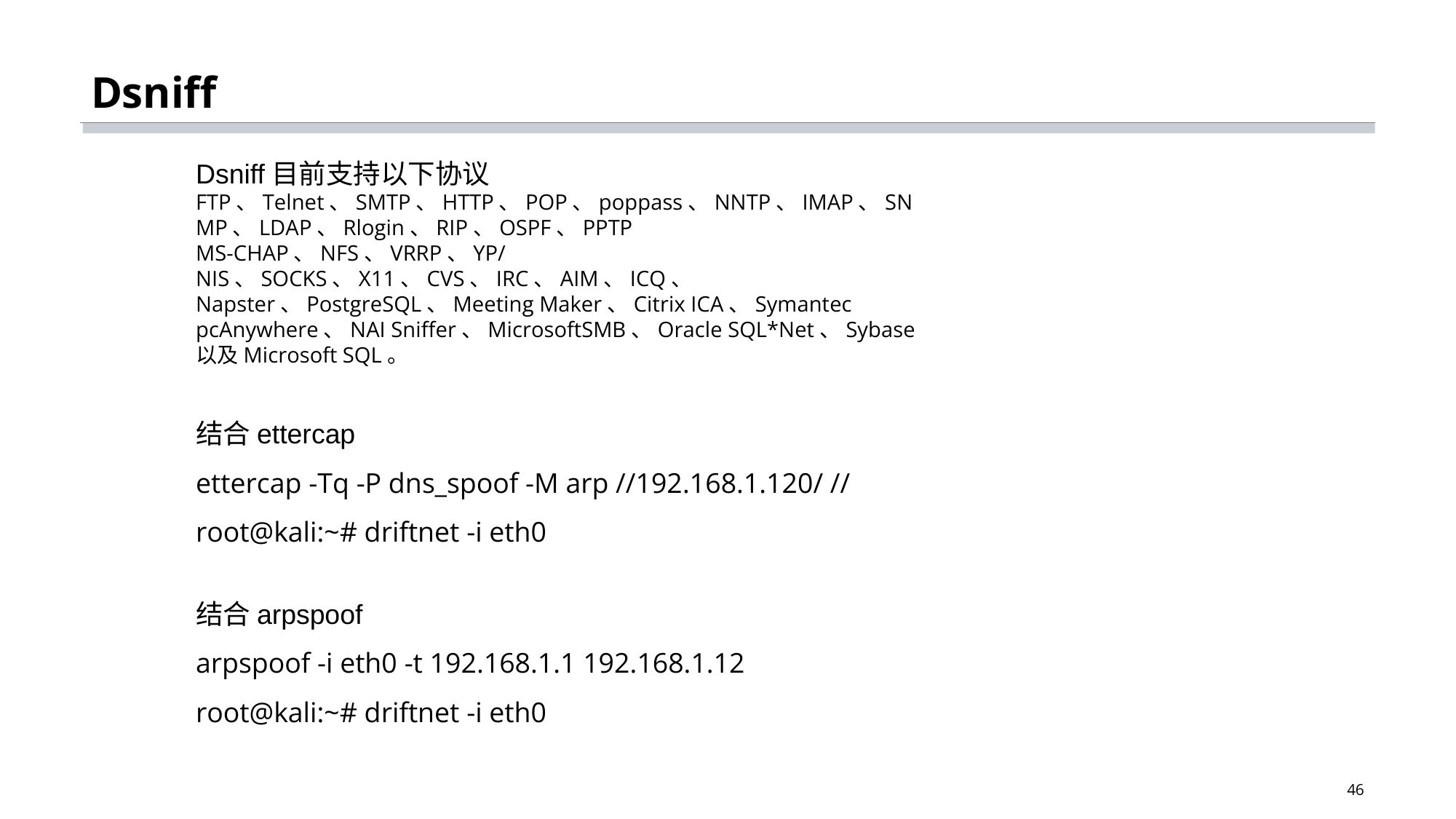

# Dsniff
Dsniff目前支持以下协议
FTP、Telnet、SMTP、HTTP、POP、poppass、NNTP、IMAP、SNMP、LDAP、Rlogin、RIP、OSPF、PPTP
MS-CHAP、NFS、VRRP、YP/NIS、SOCKS、X11、CVS、IRC、AIM、ICQ、 Napster、PostgreSQL、Meeting Maker、Citrix ICA、Symantec pcAnywhere、NAI Sniffer、MicrosoftSMB、Oracle SQL*Net、Sybase 以及Microsoft SQL。

结合ettercap
ettercap -Tq -P dns_spoof -M arp //192.168.1.120/ //
root@kali:~# driftnet -i eth0

结合arpspoof
arpspoof -i eth0 -t 192.168.1.1 192.168.1.12
root@kali:~# driftnet -i eth0
46